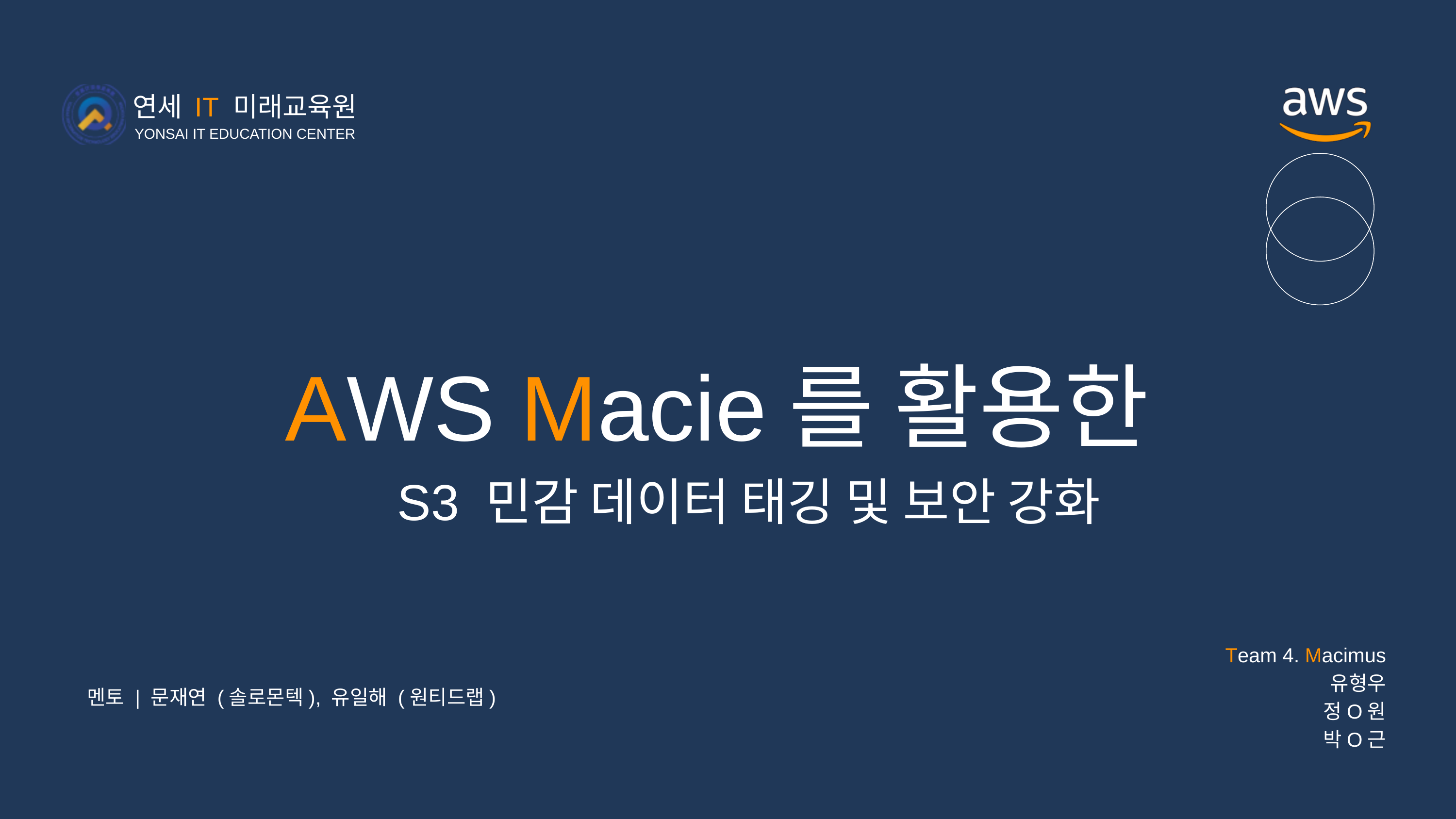

연세 IT 미래교육원
YONSAI IT EDUCATION CENTER

AWS Macie를 활용한
S3 민감 데이터 태깅 및 보안 강화
Team 4. Macimus
유형우
정O원
박O근
멘토 | 문재연 (솔로몬텍), 유일해 (원티드랩)